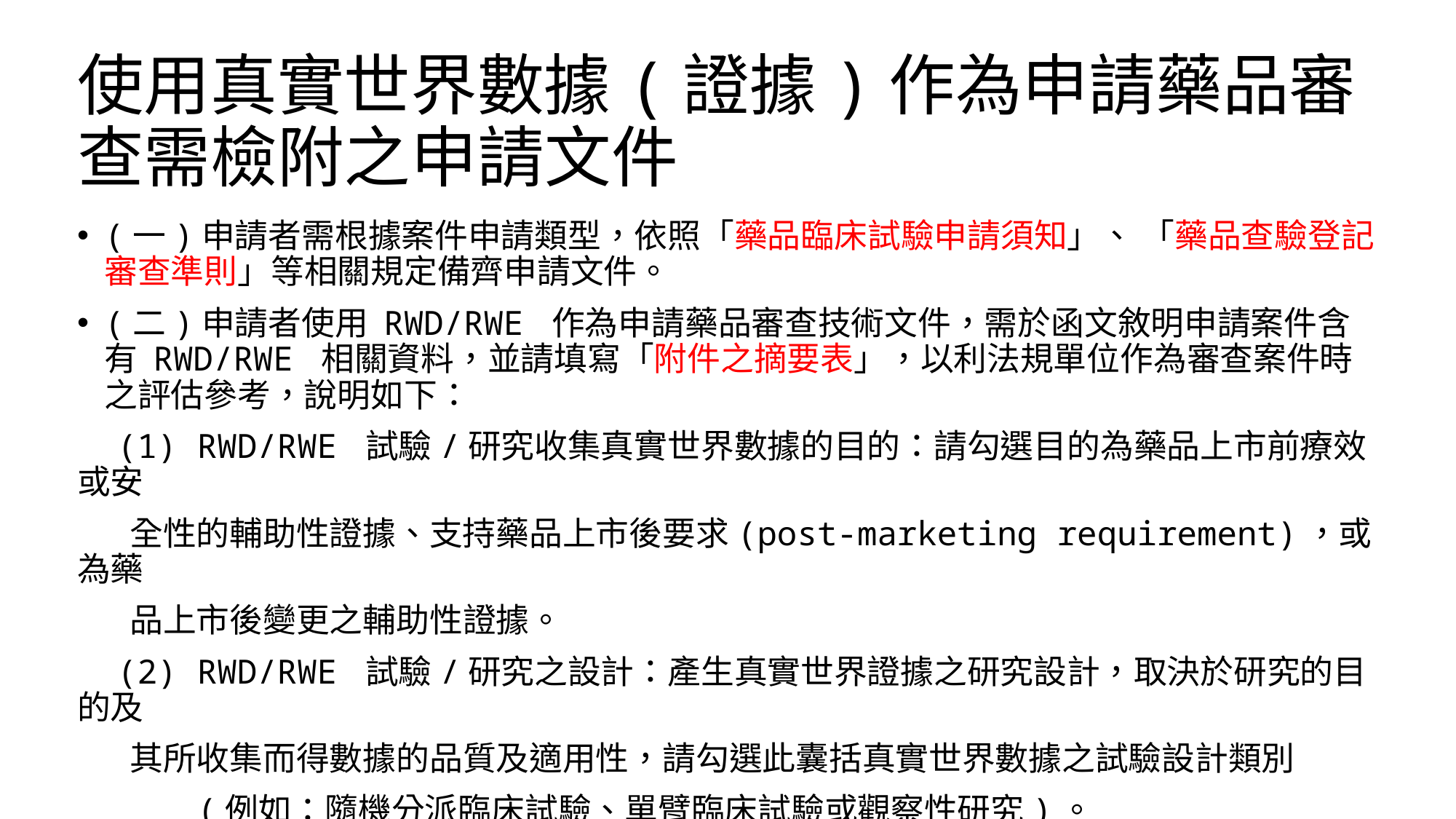

# 使用真實世界數據(證據)作為申請藥品審查需檢附之申請文件
(一)申請者需根據案件申請類型，依照「藥品臨床試驗申請須知」、 「藥品查驗登記審查準則」等相關規定備齊申請文件。
(二)申請者使用 RWD/RWE 作為申請藥品審查技術文件，需於函文敘明申請案件含有 RWD/RWE 相關資料，並請填寫「附件之摘要表」，以利法規單位作為審查案件時之評估參考，說明如下：
  (1) RWD/RWE 試驗/研究收集真實世界數據的目的：請勾選目的為藥品上市前療效或安
      全性的輔助性證據、支持藥品上市後要求(post-marketing requirement)，或為藥
      品上市後變更之輔助性證據。
  (2) RWD/RWE 試驗/研究之設計：產生真實世界證據之研究設計，取決於研究的目的及
      其所收集而得數據的品質及適用性，請勾選此囊括真實世界數據之試驗設計類別
      (例如：隨機分派臨床試驗、單臂臨床試驗或觀察性研究)。